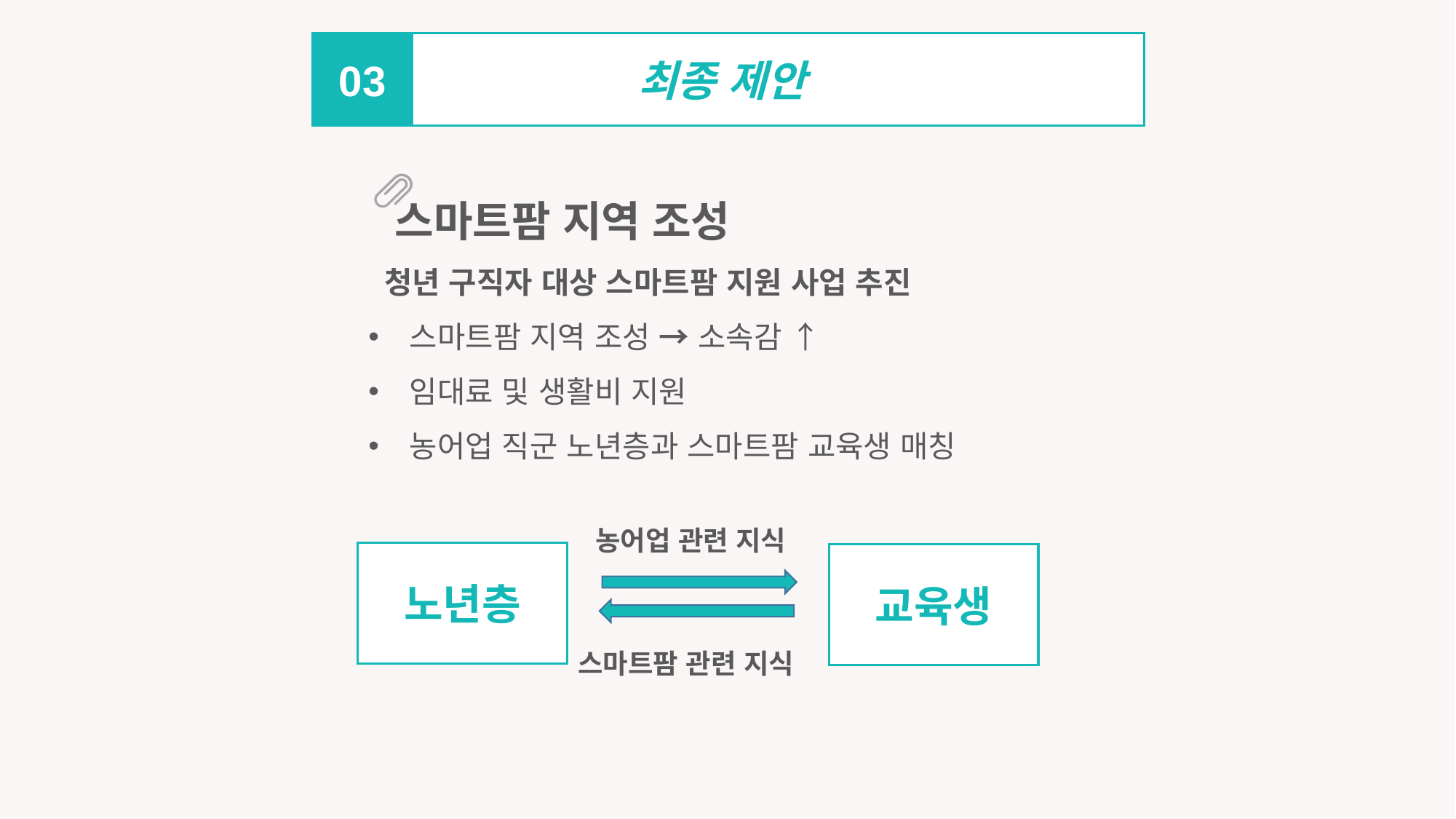

최종 제안
03

  스마트팜 지역 조성
 청년 구직자 대상 스마트팜 지원 사업 추진
스마트팜 지역 조성 → 소속감 ↑
임대료 및 생활비 지원
농어업 직군 노년층과 스마트팜 교육생 매칭

농어업 관련 지식
노년층
교육생

스마트팜 관련 지식